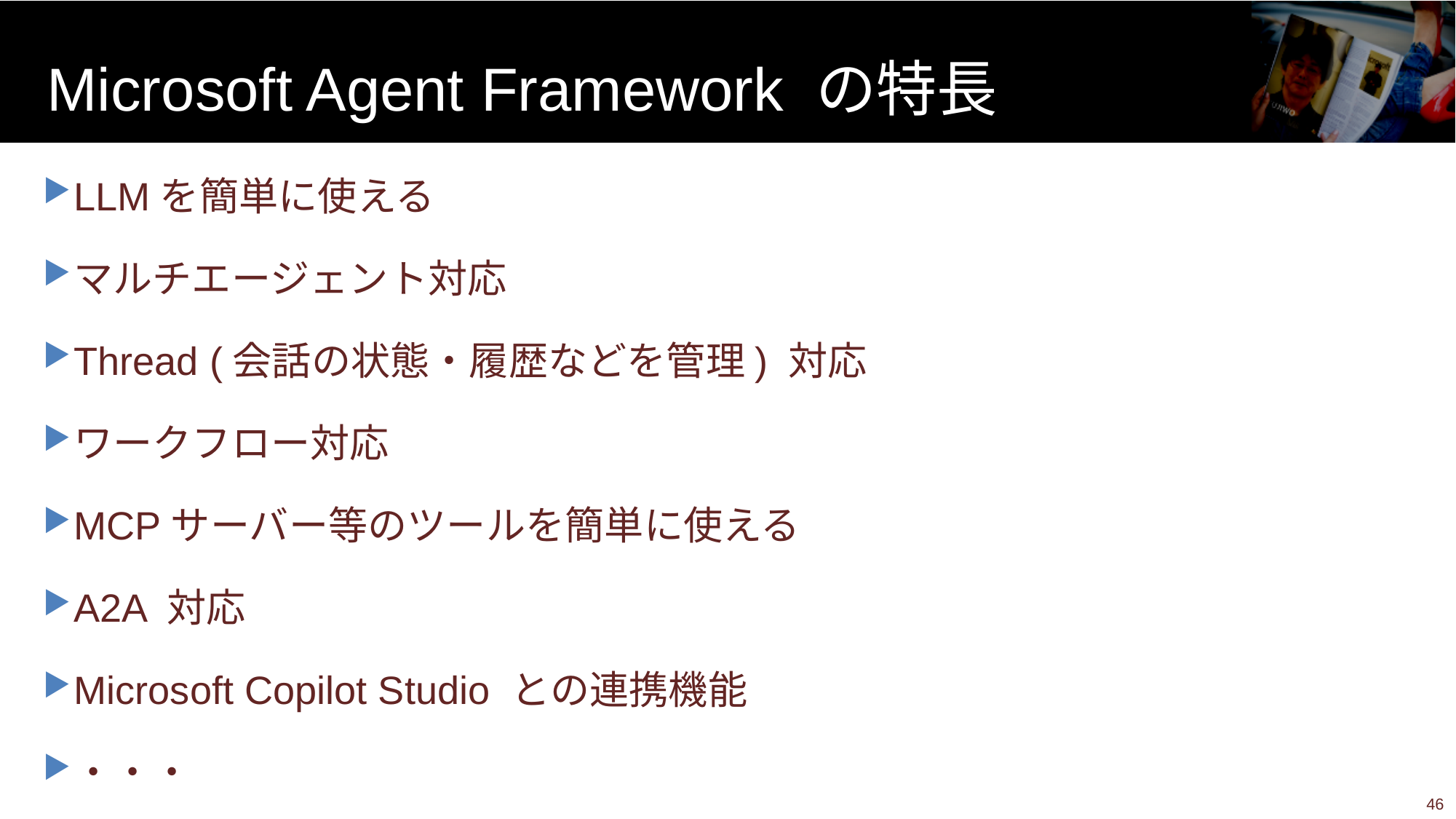

# Microsoft Agent Framework の特長
LLMを簡単に使える
マルチエージェント対応
Thread (会話の状態・履歴などを管理) 対応
ワークフロー対応
MCPサーバー等のツールを簡単に使える
A2A 対応
Microsoft Copilot Studio との連携機能
・・・
46